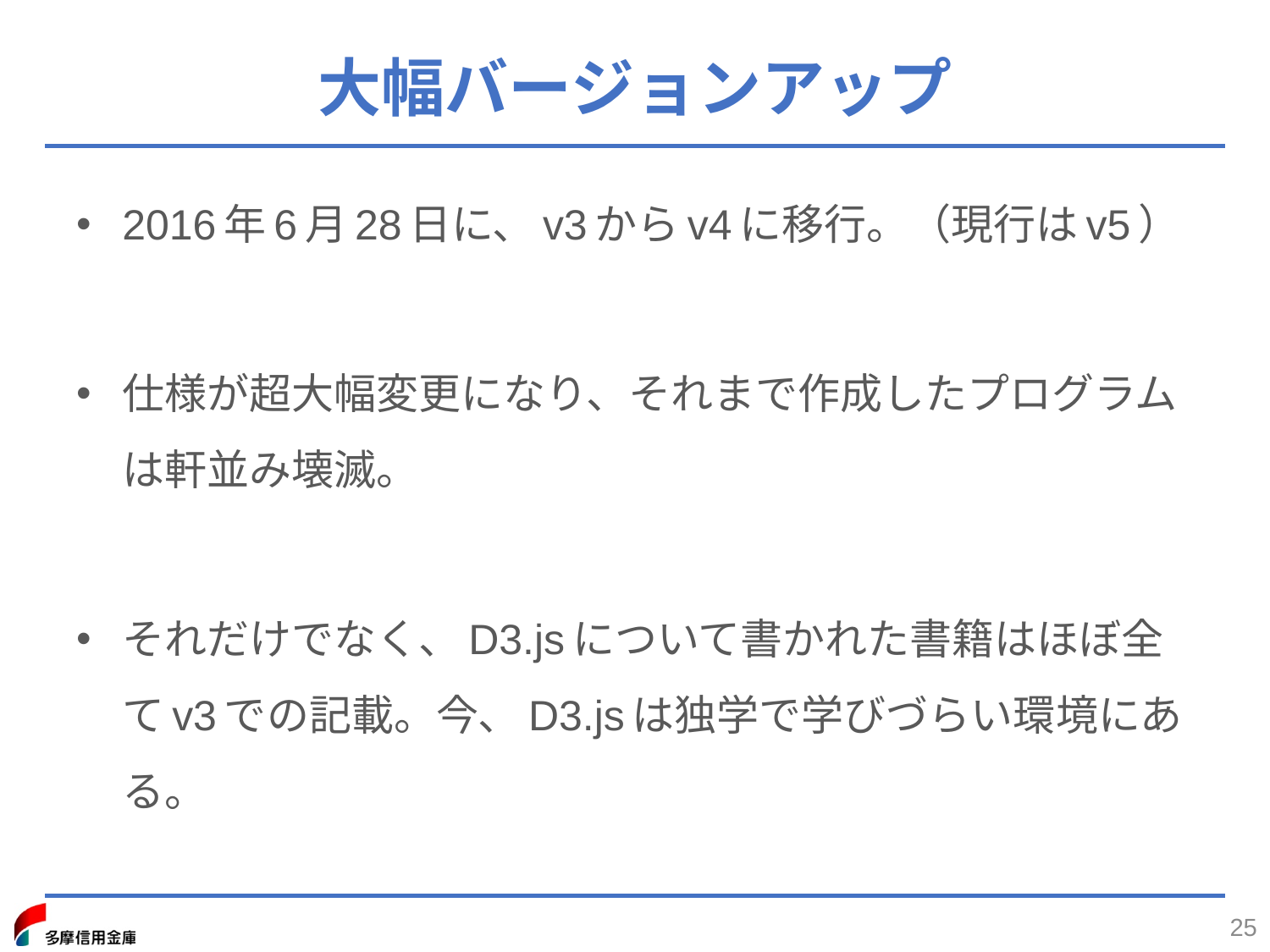

# 大幅バージョンアップ
2016年6月28日に、v3からv4に移行。（現行はv5）

仕様が超大幅変更になり、それまで作成したプログラムは軒並み壊滅。

それだけでなく、D3.jsについて書かれた書籍はほぼ全てv3での記載。今、D3.jsは独学で学びづらい環境にある。
25